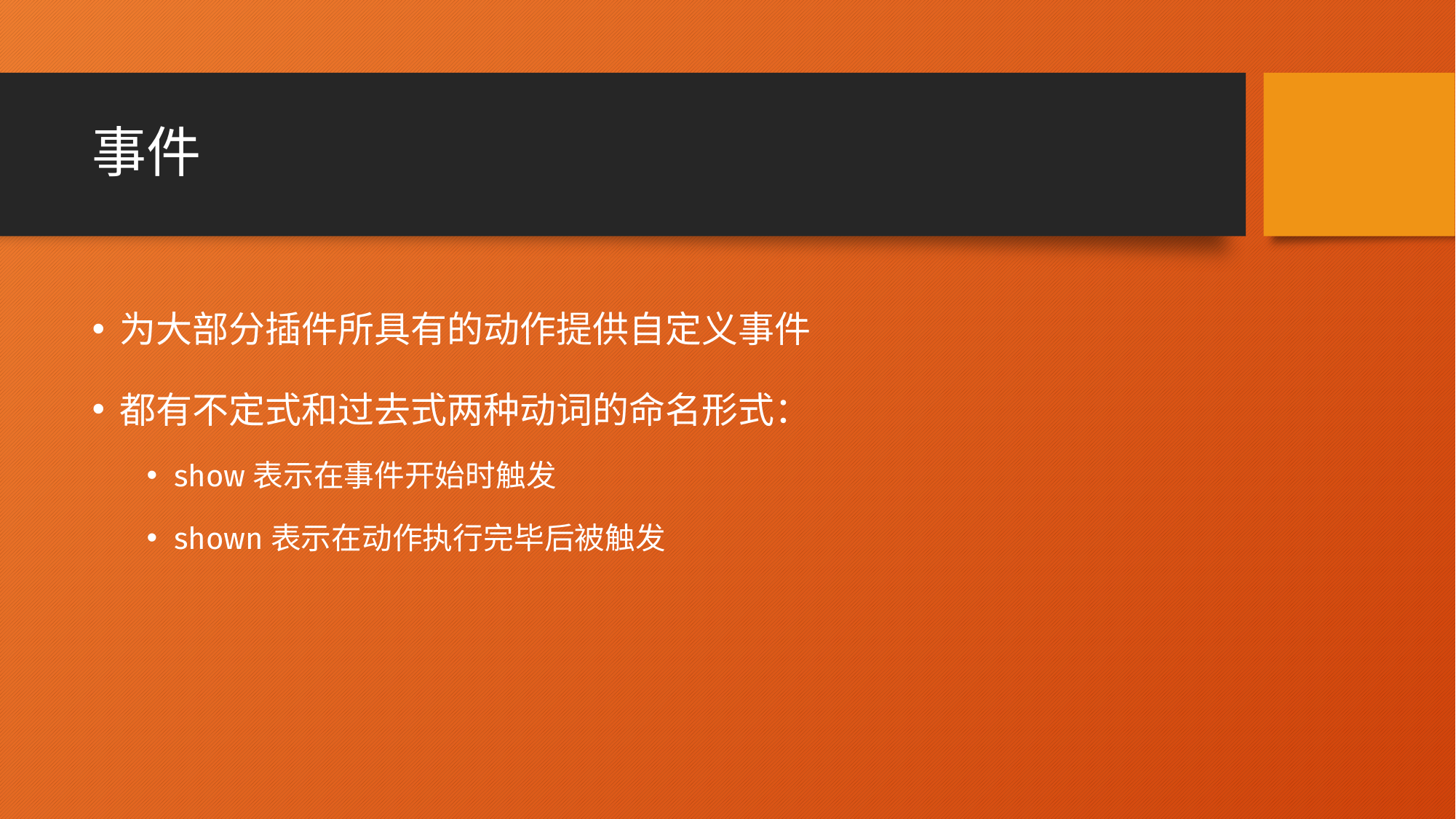

# 事件
为大部分插件所具有的动作提供自定义事件
都有不定式和过去式两种动词的命名形式：
show表示在事件开始时触发
shown表示在动作执行完毕后被触发